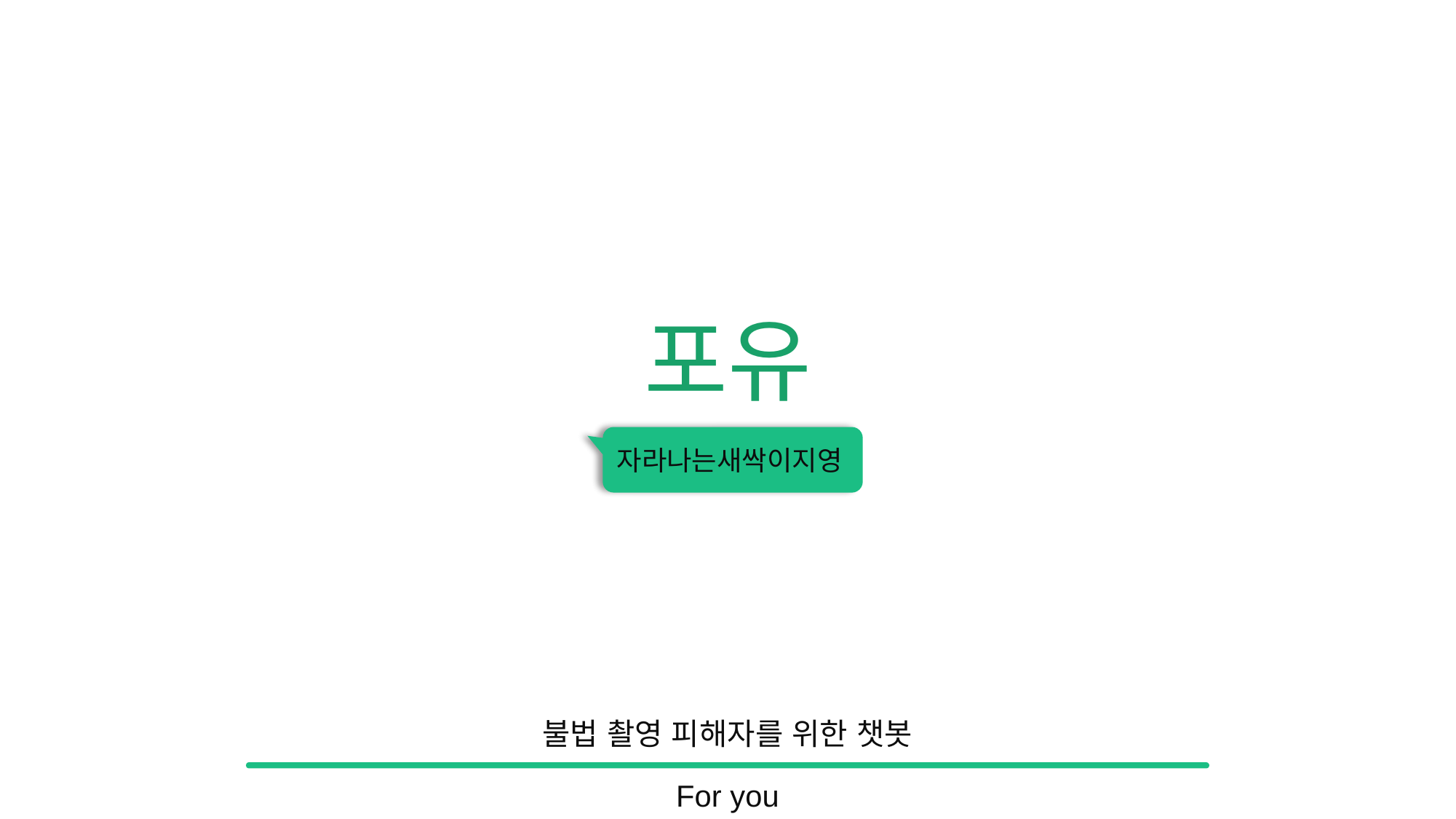

# 포유
자라나는새싹이지영
불법 촬영 피해자를 위한 챗봇
For you